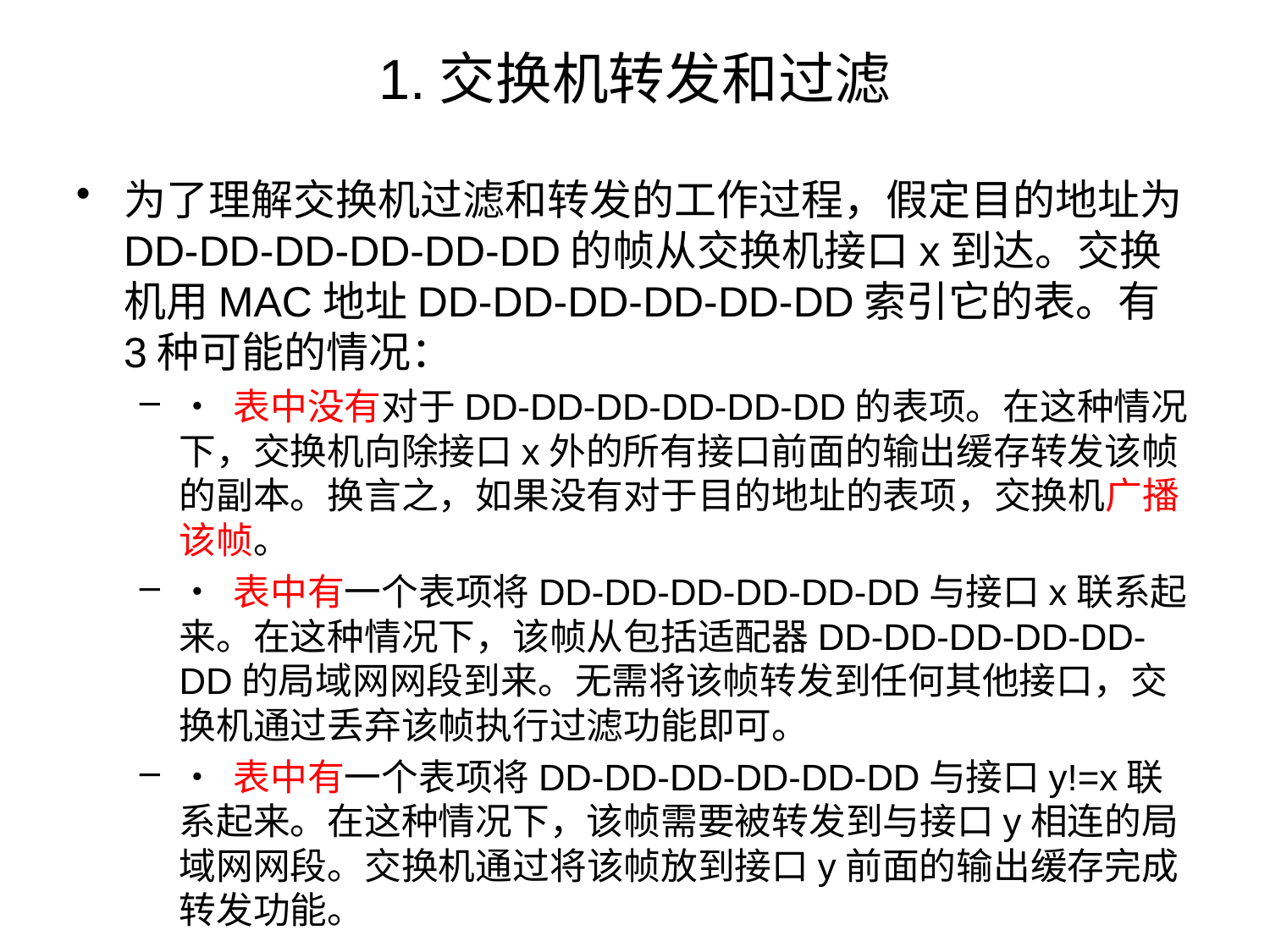

# 1.交换机转发和过滤
为了理解交换机过滤和转发的工作过程，假定目的地址为DD-DD-DD-DD-DD-DD的帧从交换机接口x到达。交换机用MAC地址DD-DD-DD-DD-DD-DD索引它的表。有3种可能的情况：
• 表中没有对于DD-DD-DD-DD-DD-DD的表项。在这种情况下，交换机向除接口x外的所有接口前面的输出缓存转发该帧的副本。换言之，如果没有对于目的地址的表项，交换机广播该帧。
• 表中有一个表项将DD-DD-DD-DD-DD-DD与接口x联系起来。在这种情况下，该帧从包括适配器DD-DD-DD-DD-DD-DD的局域网网段到来。无需将该帧转发到任何其他接口，交换机通过丢弃该帧执行过滤功能即可。
• 表中有一个表项将DD-DD-DD-DD-DD-DD与接口y!=x联系起来。在这种情况下，该帧需要被转发到与接口y相连的局域网网段。交换机通过将该帧放到接口y前面的输出缓存完成转发功能。